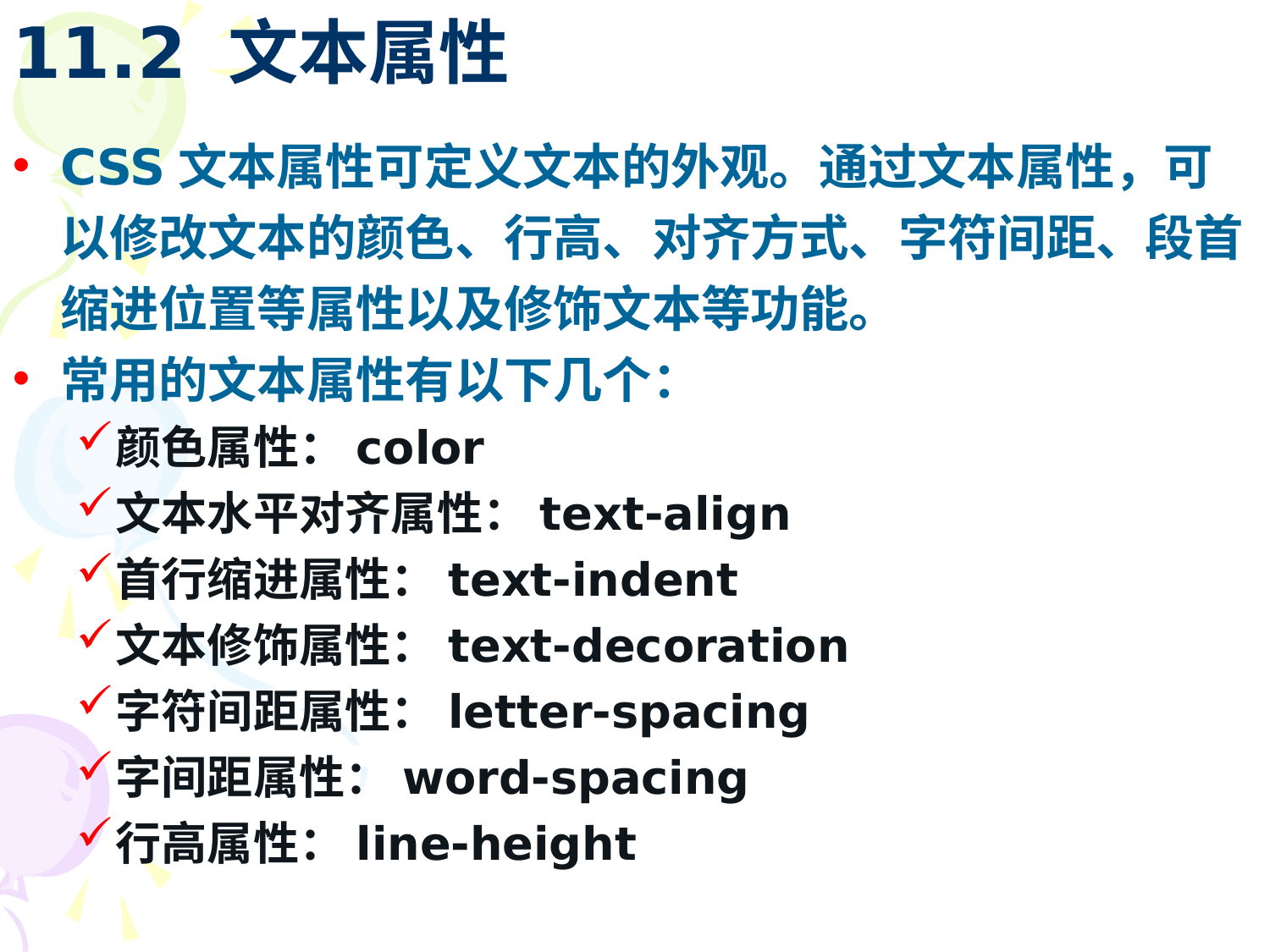

# 11.2 文本属性
CSS文本属性可定义文本的外观。通过文本属性，可以修改文本的颜色、行高、对齐方式、字符间距、段首缩进位置等属性以及修饰文本等功能。
常用的文本属性有以下几个：
颜色属性：color
文本水平对齐属性：text-align
首行缩进属性：text-indent
文本修饰属性：text-decoration
字符间距属性：letter-spacing
字间距属性：word-spacing
行高属性：line-height